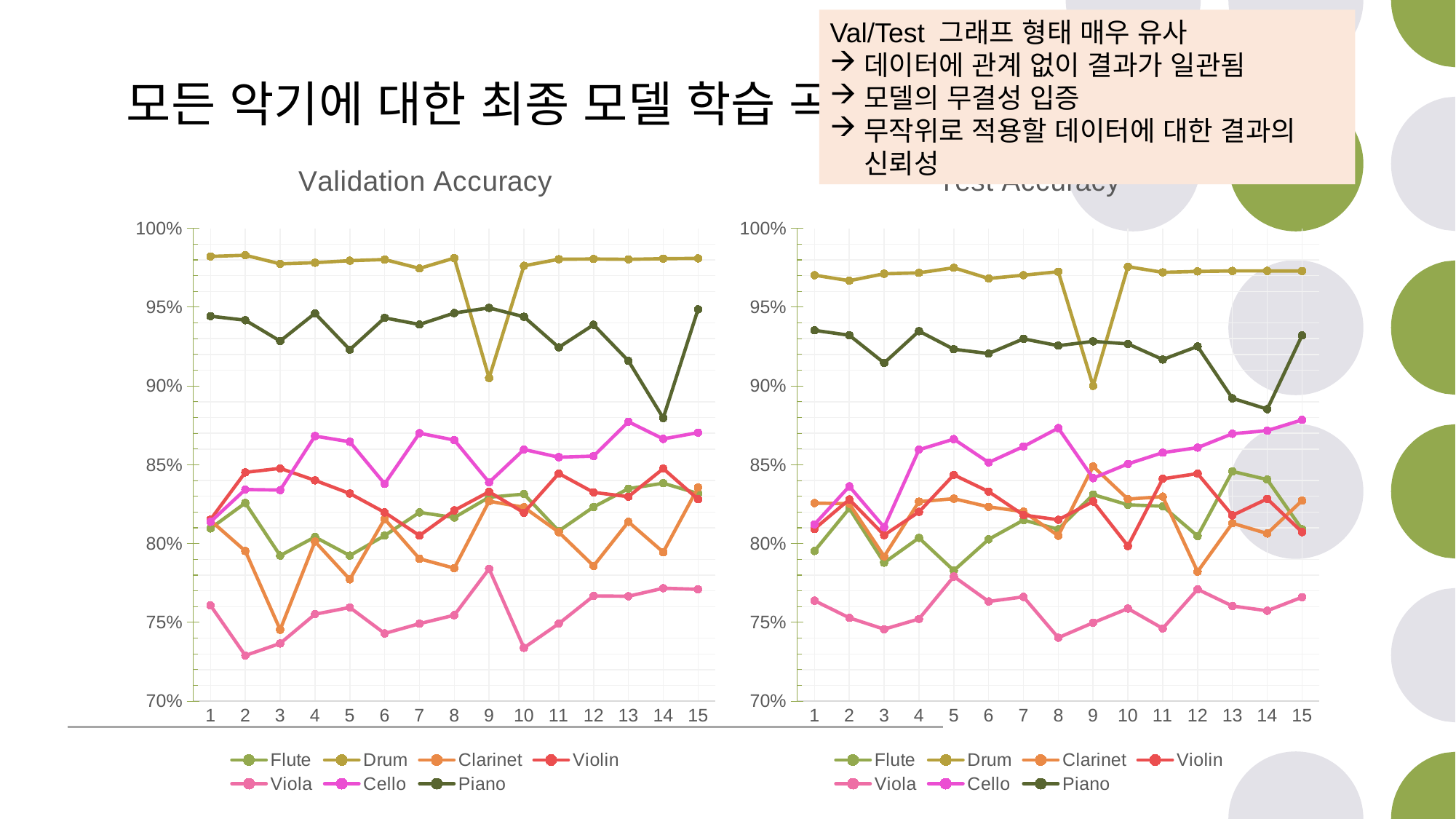

Val/Test 그래프 형태 매우 유사
데이터에 관계 없이 결과가 일관됨
모델의 무결성 입증
무작위로 적용할 데이터에 대한 결과의 신뢰성
모든 악기에 대한 최종 모델 학습 곡선

### Chart: Validation Accuracy

| Category | Flute | Drum | Clarinet | Violin | Viola | Cello | Piano |
|---|---|---|---|---|---|---|---|
| 1 | 0.8096189 | 0.9822142 | 0.8147005 | 0.815245 | 0.7608 | 0.8137931 | 0.9442831 |
| 2 | 0.8257713 | 0.9829401 | 0.7952813 | 0.8451906 | 0.729 | 0.8343013 | 0.9417423 |
| 3 | 0.7923775 | 0.9774955 | 0.7453721 | 0.8477314 | 0.7366606 | 0.8339383 | 0.9284936 |
| 4 | 0.8041742 | 0.9782214 | 0.8012704 | 0.8401089 | 0.7552 | 0.8682396 | 0.946098 |
| 5 | 0.7923775 | 0.9794918 | 0.777314 | 0.8317604 | 0.7595 | 0.8646098 | 0.923049 |
| 6 | 0.8050817 | 0.9802178 | 0.815608 | 0.8197822 | 0.743 | 0.837931 | 0.9431942 |
| 7 | 0.8197822 | 0.9745917 | 0.7903811 | 0.8050817 | 0.7492 | 0.8700544 | 0.93902 |
| 8 | 0.8165154 | 0.9811525 | 0.784392 | 0.8210526 | 0.7546 | 0.8656987 | 0.9462795 |
| 9 | 0.8294011 | 0.9050817 | 0.8268603 | 0.8328494 | 0.784 | 0.8388385 | 0.9495463 |
| 10 | 0.8313975 | 0.9762225 | 0.823049 | 0.8196007 | 0.7339 | 0.8597096 | 0.9439201 |
| 11 | 0.8079855 | 0.9803993 | 0.8072595 | 0.8444646 | 0.7492 | 0.8548094 | 0.9245009 |
| 12 | 0.8232305 | 0.9805808 | 0.7858439 | 0.8324864 | 0.7668 | 0.8555354 | 0.9388385 |
| 13 | 0.8348457 | 0.9803393 | 0.8137931 | 0.8297641 | 0.7666 | 0.877314 | 0.915971 |
| 14 | 0.838294 | 0.9807623 | 0.7945554 | 0.8475499 | 0.7717 | 0.8664247 | 0.8796733 |
| 15 | 0.8317604 | 0.9809437 | 0.8355717 | 0.8281307 | 0.771 | 0.8704174 | 0.9486388 |

### Chart: Test Accuracy

| Category | Flute | Drum | Clarinet | Violin | Viola | Cello | Piano |
|---|---|---|---|---|---|---|---|
| 1 | 0.7953 | 0.9703 | 0.8257 | 0.8093 | 0.7638 | 0.8122 | 0.9353 |
| 2 | 0.8223 | 0.9668 | 0.8253 | 0.828 | 0.7529 | 0.8363 | 0.9322 |
| 3 | 0.7879 | 0.9712 | 0.7919 | 0.8054 | 0.7457 | 0.8104 | 0.9146 |
| 4 | 0.8036 | 0.9718 | 0.8266 | 0.8201 | 0.7522 | 0.8596 | 0.9348 |
| 5 | 0.7829 | 0.975 | 0.8285 | 0.8436 | 0.7791 | 0.8663 | 0.9233 |
| 6 | 0.8027 | 0.9682 | 0.8233 | 0.833 | 0.7633 | 0.8515 | 0.9206 |
| 7 | 0.8149 | 0.9703 | 0.8203 | 0.8181 | 0.7662 | 0.8616 | 0.9299 |
| 8 | 0.8091 | 0.9725 | 0.805 | 0.8151 | 0.7403 | 0.8733 | 0.9256 |
| 9 | 0.8311 | 0.9001 | 0.849 | 0.8267 | 0.7498 | 0.8415 | 0.9283 |
| 10 | 0.8246 | 0.9757 | 0.8282 | 0.7985 | 0.7588 | 0.8506 | 0.9267 |
| 11 | 0.8237 | 0.9721 | 0.8298 | 0.8411 | 0.7462 | 0.8577 | 0.9168 |
| 12 | 0.8048 | 0.9727 | 0.7822 | 0.8444 | 0.771 | 0.8609 | 0.9251 |
| 13 | 0.8458 | 0.973 | 0.8129 | 0.8179 | 0.7604 | 0.8697 | 0.8922 |
| 14 | 0.8406 | 0.973 | 0.8064 | 0.8284 | 0.7574 | 0.8717 | 0.8853 |
| 15 | 0.8091 | 0.9729 | 0.8273 | 0.8073 | 0.766 | 0.8785 | 0.9321 |